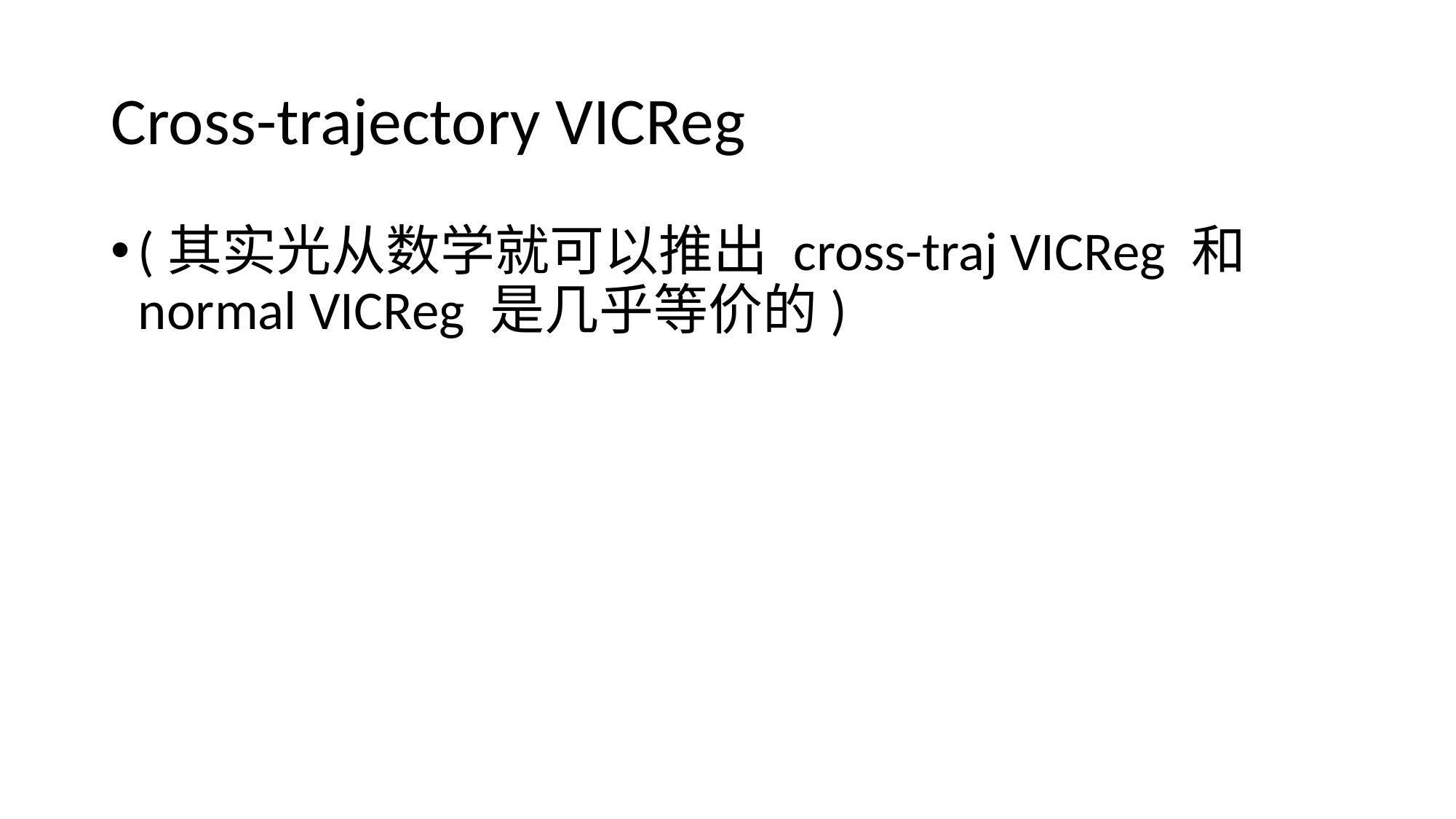

# Cross-trajectory VICReg
(其实光从数学就可以推出 cross-traj VICReg 和 normal VICReg 是几乎等价的)